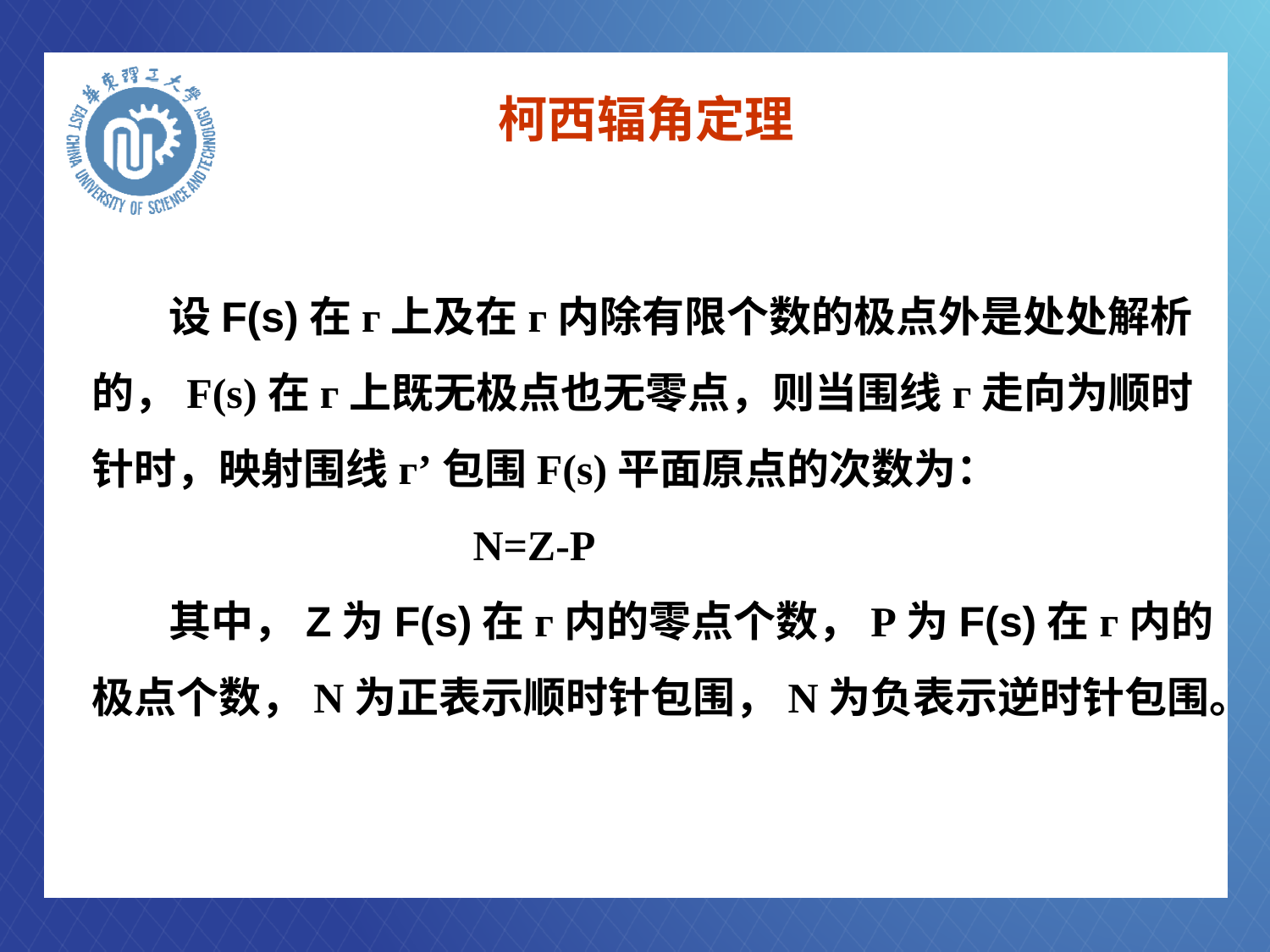

# 柯西辐角定理
       设F(s)在г上及在г内除有限个数的极点外是处处解析的，F(s)在г上既无极点也无零点，则当围线г走向为顺时针时，映射围线г’包围F(s)平面原点的次数为：
                                    N=Z-P
       其中，Z为F(s)在г内的零点个数，P为F(s)在г内的极点个数，N为正表示顺时针包围，N为负表示逆时针包围。